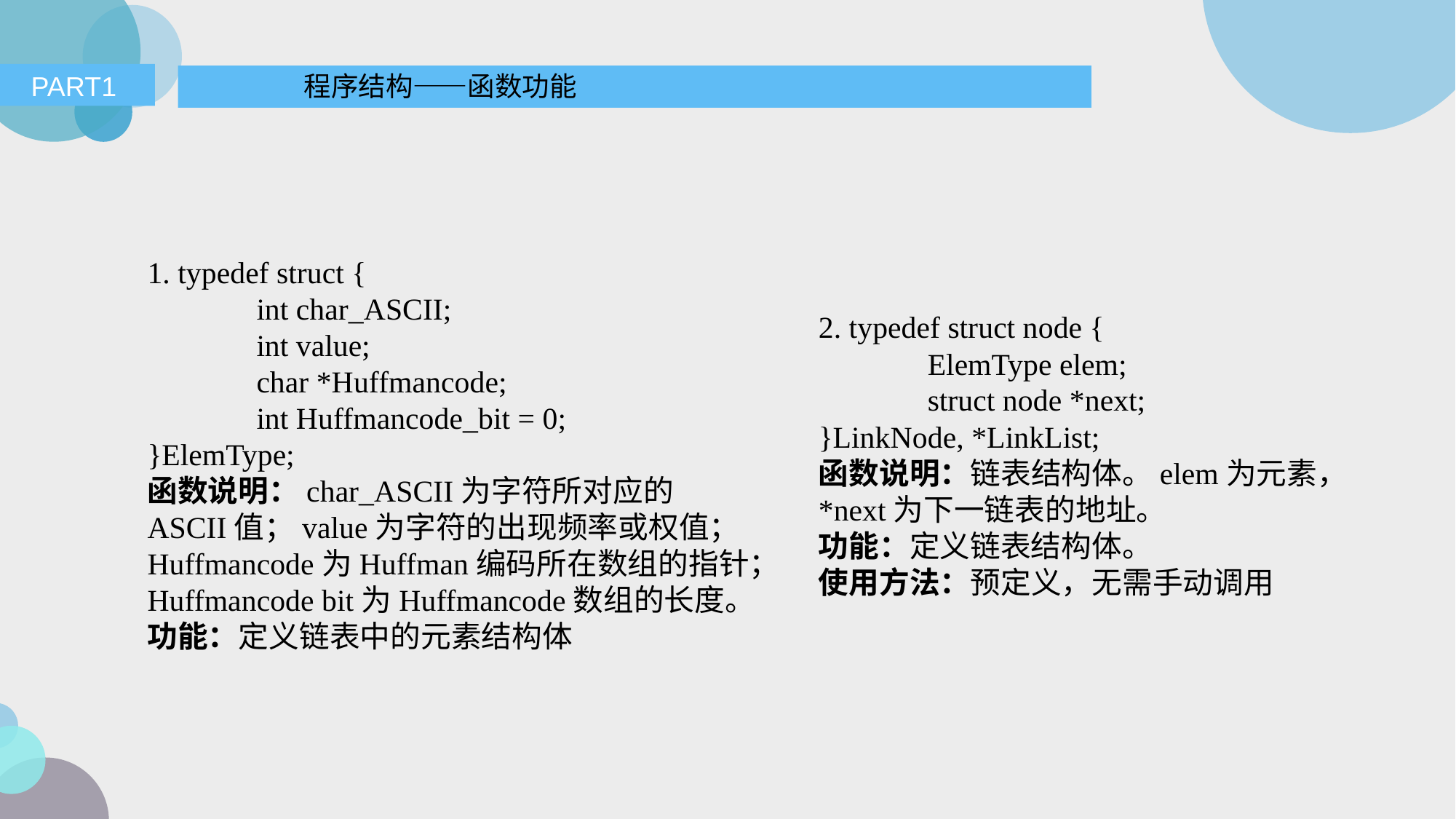

PART1
程序结构——函数功能

1. typedef struct {
	int char_ASCII;
	int value;
	char *Huffmancode;
	int Huffmancode_bit = 0;
}ElemType;
函数说明：char_ASCII为字符所对应的ASCII值；value为字符的出现频率或权值；Huffmancode为Huffman编码所在数组的指针；Huffmancode bit为Huffmancode数组的长度。
功能：定义链表中的元素结构体
2. typedef struct node {
	ElemType elem;
	struct node *next;
}LinkNode, *LinkList;
函数说明：链表结构体。elem为元素，*next为下一链表的地址。
功能：定义链表结构体。
使用方法：预定义，无需手动调用